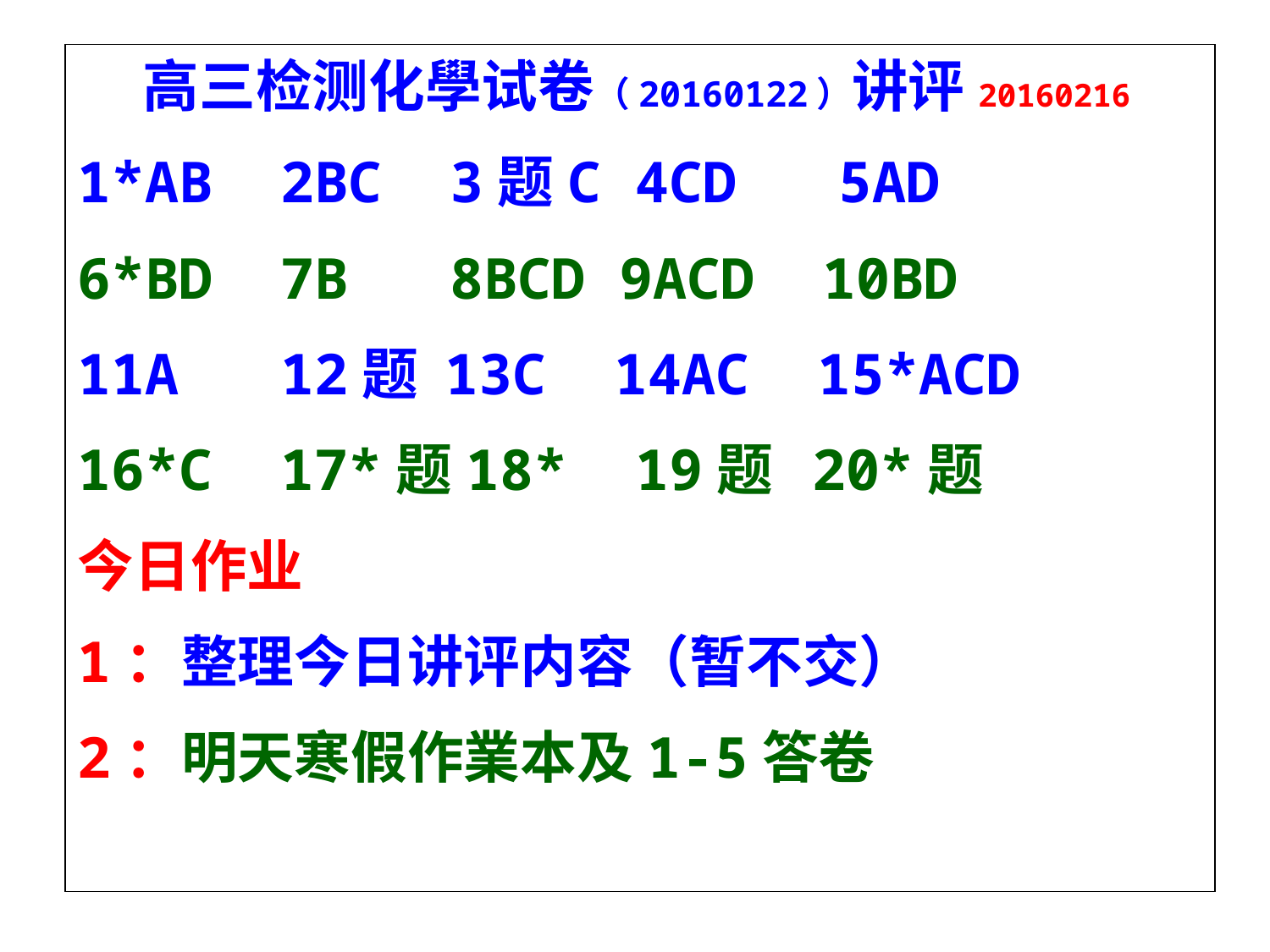

高三检测化學试卷（20160122）讲评20160216
1*AB  2BC  3题C 4CD   5AD
6*BD  7B   8BCD 9ACD  10BD
11A   12题 13C  14AC  15*ACD
16*C  17*题18*  19题  20*题
今日作业
1：整理今日讲评内容（暂不交）
2：明天寒假作業本及1-5答卷